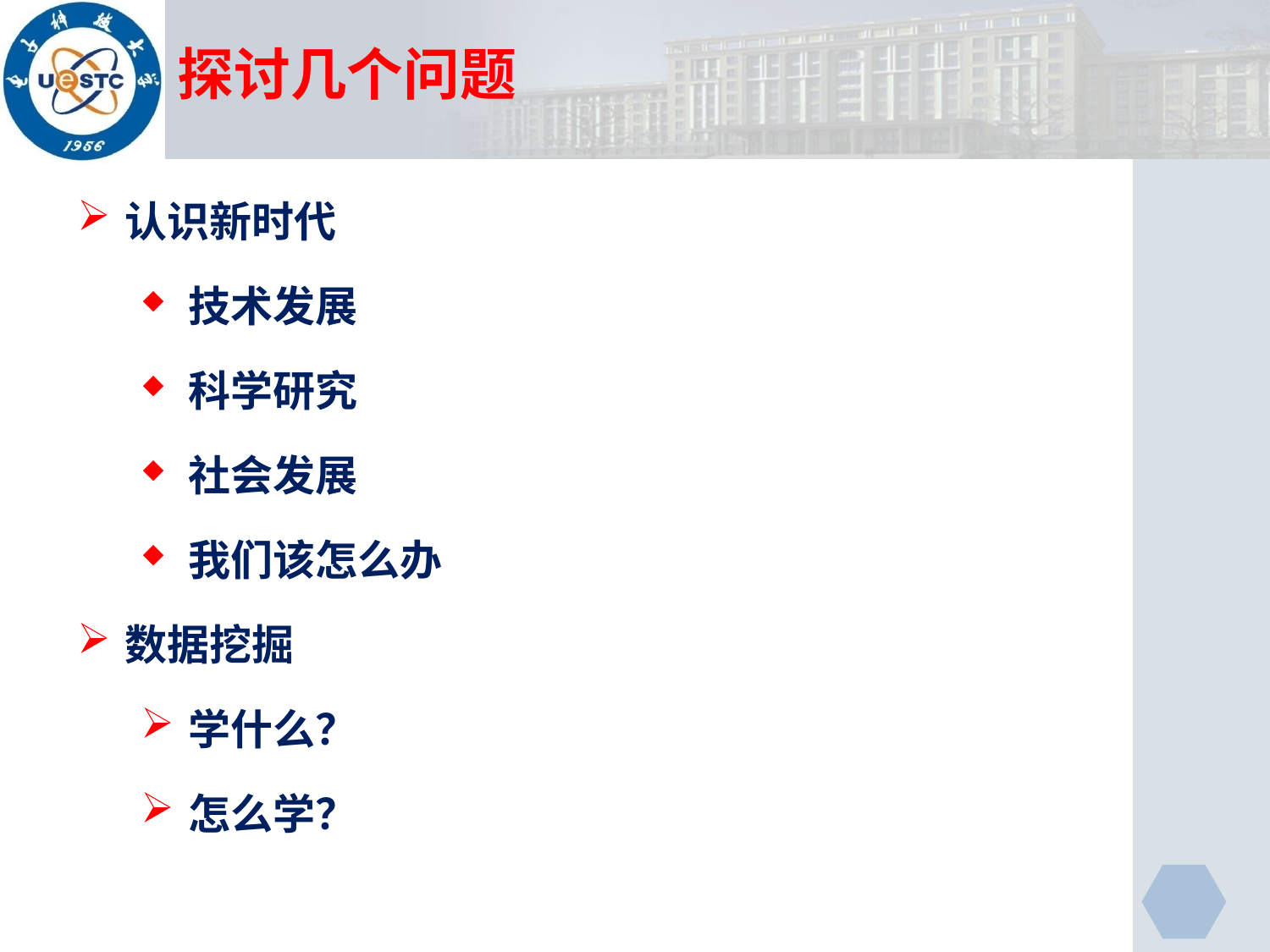

# 探讨几个问题
认识新时代
技术发展
科学研究
社会发展
我们该怎么办
数据挖掘
学什么？
怎么学？